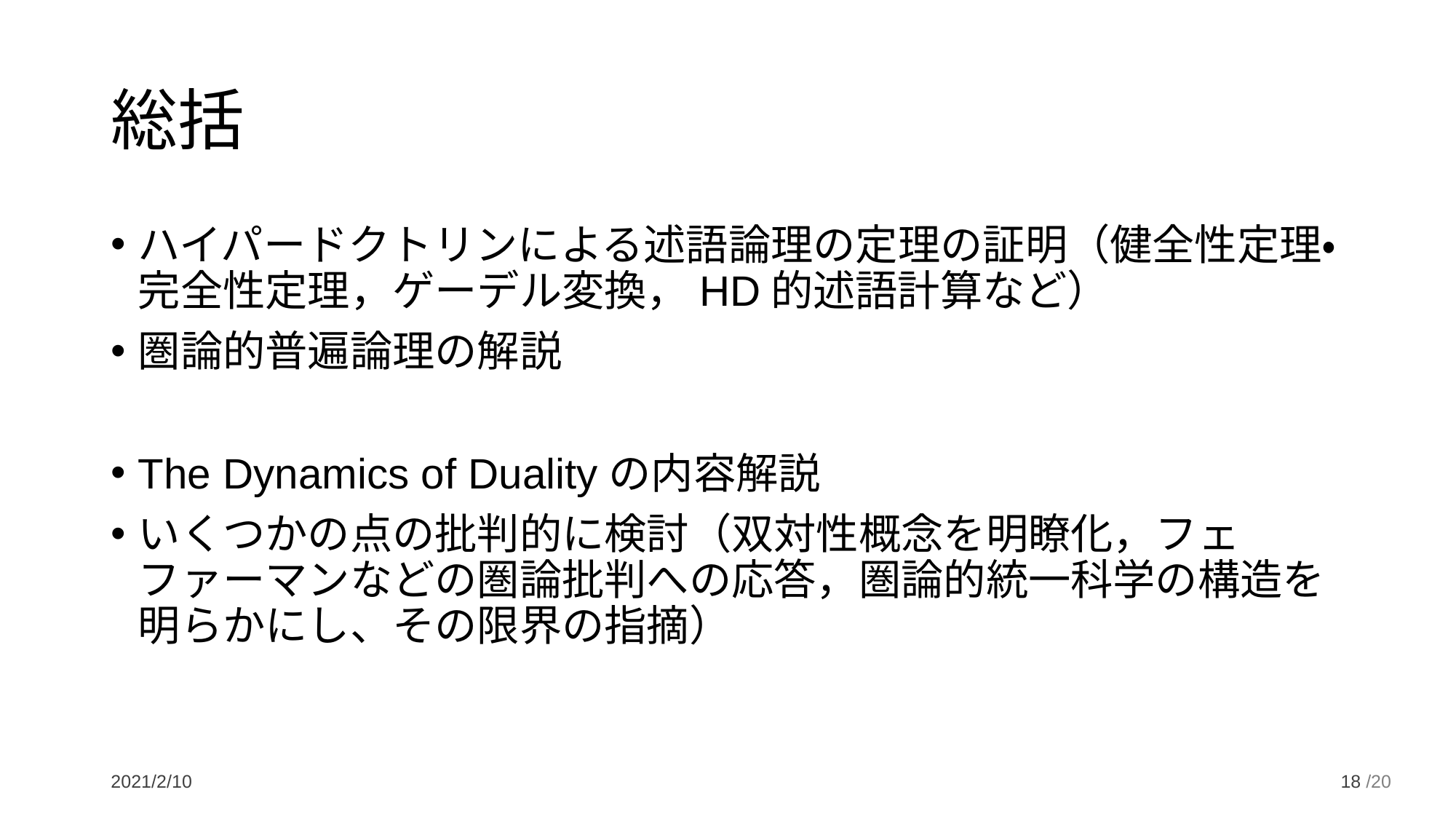

# 総括
ハイパードクトリンによる述語論理の定理の証明（健全性定理・完全性定理，ゲーデル変換，HD的述語計算など）
圏論的普遍論理の解説

The Dynamics of Dualityの内容解説
いくつかの点の批判的に検討（双対性概念を明瞭化，フェファーマンなどの圏論批判への応答，圏論的統一科学の構造を明らかにし、その限界の指摘）

2021/2/10
18